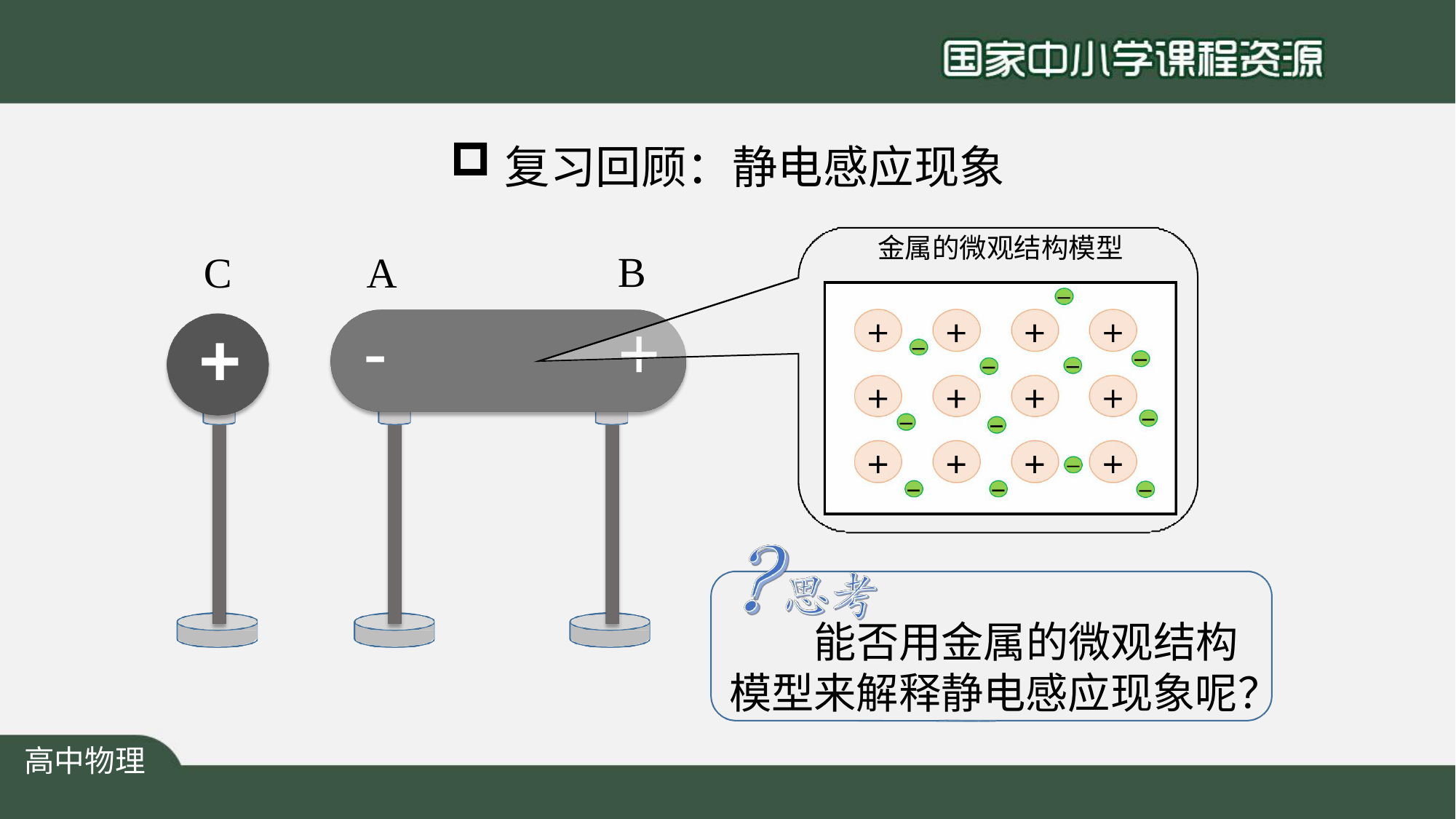

复习回顾：静电感应现象

金属的微观结构模型
C
+
B
+
A
-

能否用金属的微观结构 模型来解释静电感应现象呢？

高中物理